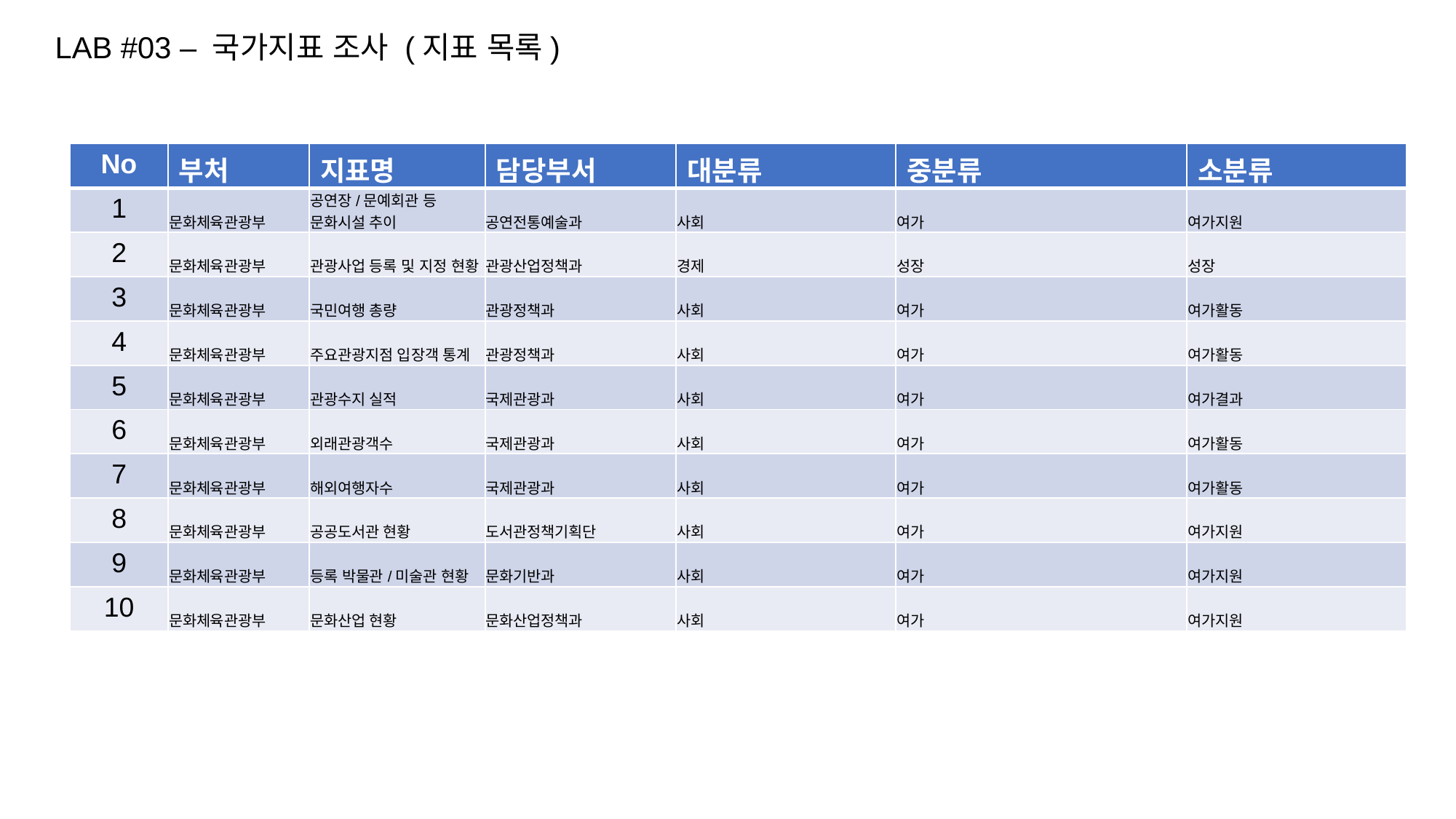

LAB #03 – 국가지표 조사 (지표 목록)
| No | 부처 | 지표명 | 담당부서 | 대분류 | 중분류 | 소분류 |
| --- | --- | --- | --- | --- | --- | --- |
| 1 | 문화체육관광부 | 공연장/문예회관 등 문화시설 추이 | 공연전통예술과 | 사회 | 여가 | 여가지원 |
| 2 | 문화체육관광부 | 관광사업 등록 및 지정 현황 | 관광산업정책과 | 경제 | 성장 | 성장 |
| 3 | 문화체육관광부 | 국민여행 총량 | 관광정책과 | 사회 | 여가 | 여가활동 |
| 4 | 문화체육관광부 | 주요관광지점 입장객 통계 | 관광정책과 | 사회 | 여가 | 여가활동 |
| 5 | 문화체육관광부 | 관광수지 실적 | 국제관광과 | 사회 | 여가 | 여가결과 |
| 6 | 문화체육관광부 | 외래관광객수 | 국제관광과 | 사회 | 여가 | 여가활동 |
| 7 | 문화체육관광부 | 해외여행자수 | 국제관광과 | 사회 | 여가 | 여가활동 |
| 8 | 문화체육관광부 | 공공도서관 현황 | 도서관정책기획단 | 사회 | 여가 | 여가지원 |
| 9 | 문화체육관광부 | 등록 박물관/미술관 현황 | 문화기반과 | 사회 | 여가 | 여가지원 |
| 10 | 문화체육관광부 | 문화산업 현황 | 문화산업정책과 | 사회 | 여가 | 여가지원 |